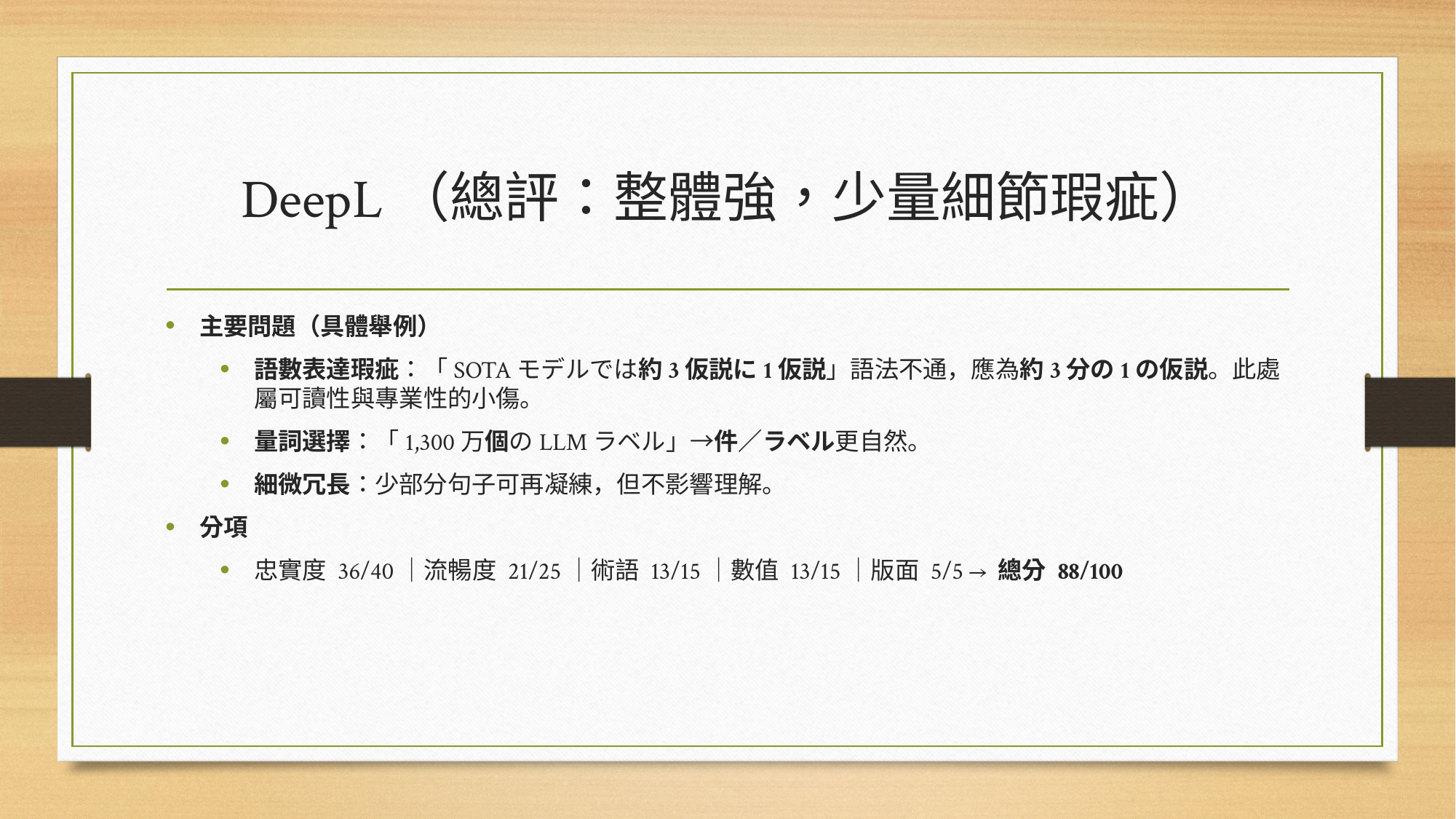

# DeepL（總評：整體強，少量細節瑕疵）
主要問題（具體舉例）
語數表達瑕疵：「SOTAモデルでは約3仮説に1仮説」語法不通，應為約3分の1の仮説。此處屬可讀性與專業性的小傷。
量詞選擇：「1,300万個のLLMラベル」→件／ラベル更自然。
細微冗長：少部分句子可再凝練，但不影響理解。
分項
忠實度 36/40｜流暢度 21/25｜術語 13/15｜數值 13/15｜版面 5/5 → 總分 88/100